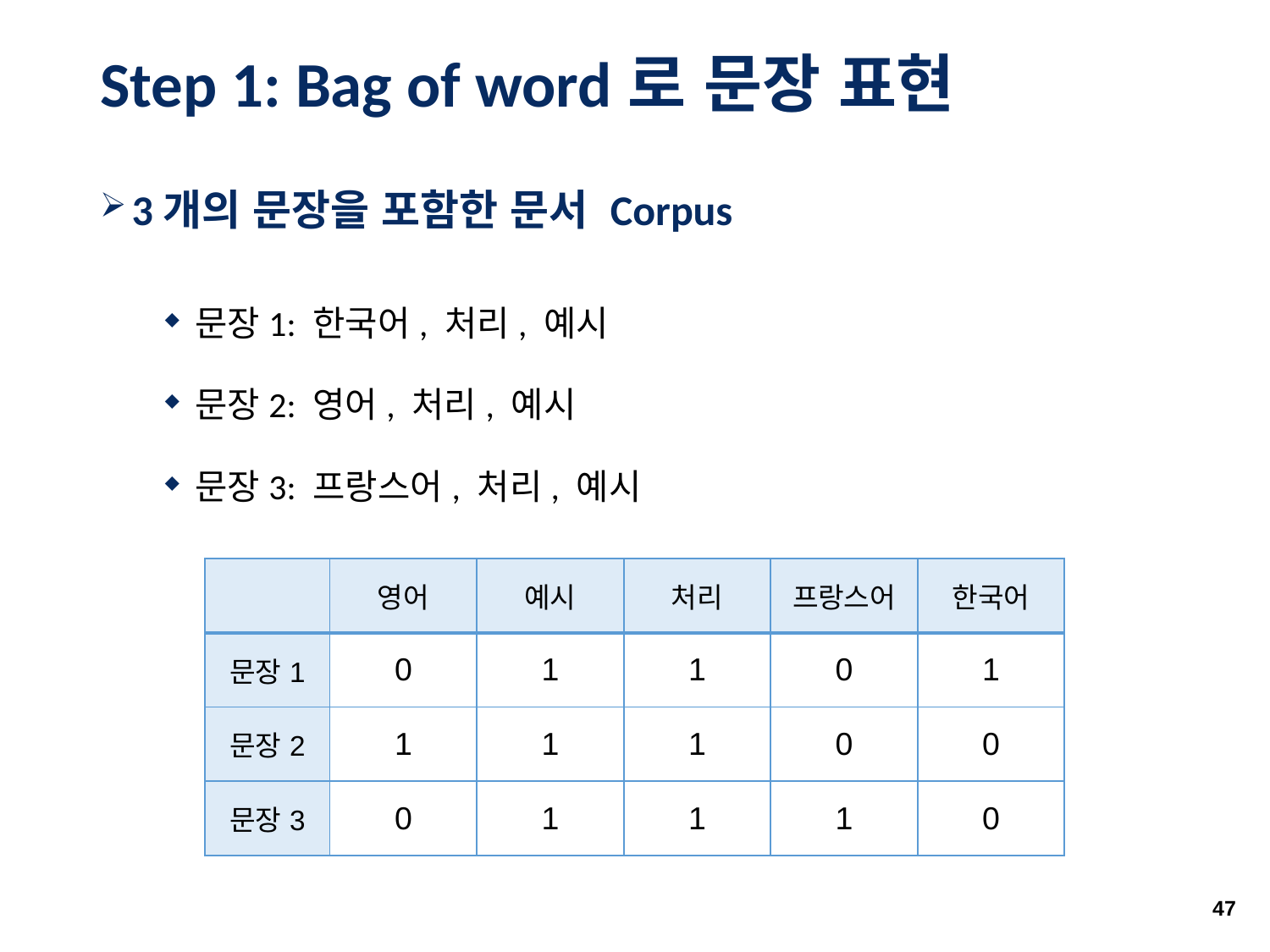

# Step 1: Bag of word로 문장 표현
3개의 문장을 포함한 문서 Corpus

문장1: 한국어, 처리, 예시

문장2: 영어, 처리, 예시

문장3: 프랑스어, 처리, 예시
|  | 영어 | 예시 | 처리 | 프랑스어 | 한국어 |
| --- | --- | --- | --- | --- | --- |
| 문장1 | 0 | 1 | 1 | 0 | 1 |
| 문장2 | 1 | 1 | 1 | 0 | 0 |
| 문장3 | 0 | 1 | 1 | 1 | 0 |
47